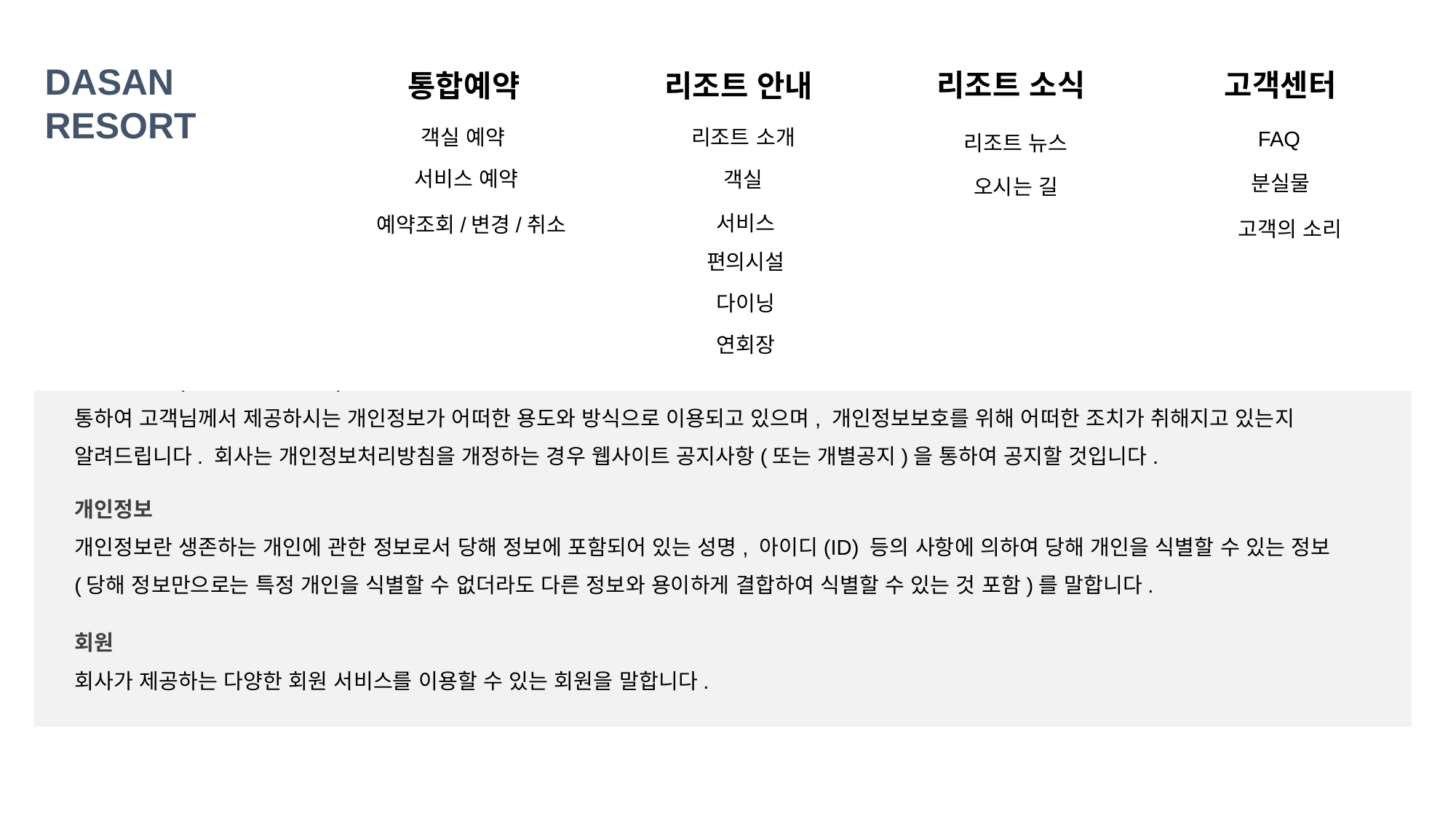

DASAN RESORT
DASAN RESORT
고객센터
고객센터
리조트 소식
리조트 소식
통합예약
리조트 안내
통합예약
리조트 안내
객실 예약
리조트 소개
FAQ
리조트 뉴스
서비스 예약
객실
분실물
오시는 길
개인정보처리방침
서비스
예약조회/변경/취소
고객의 소리
편의시설
다이닝

개인정보처리방침
다산리조트(이하 ‘회사’라 함)는 고객님의 개인정보를 중요시하며, ‘개인정보보호법’을 준수하고 있습니다. 회사는 개인정보처리방침을 통하여 고객님께서 제공하시는 개인정보가 어떠한 용도와 방식으로 이용되고 있으며, 개인정보보호를 위해 어떠한 조치가 취해지고 있는지 알려드립니다. 회사는 개인정보처리방침을 개정하는 경우 웹사이트 공지사항(또는 개별공지)을 통하여 공지할 것입니다.
연회장

개인정보
개인정보란 생존하는 개인에 관한 정보로서 당해 정보에 포함되어 있는 성명, 아이디(ID) 등의 사항에 의하여 당해 개인을 식별할 수 있는 정보(당해 정보만으로는 특정 개인을 식별할 수 없더라도 다른 정보와 용이하게 결합하여 식별할 수 있는 것 포함)를 말합니다.
회원
회사가 제공하는 다양한 회원 서비스를 이용할 수 있는 회원을 말합니다.